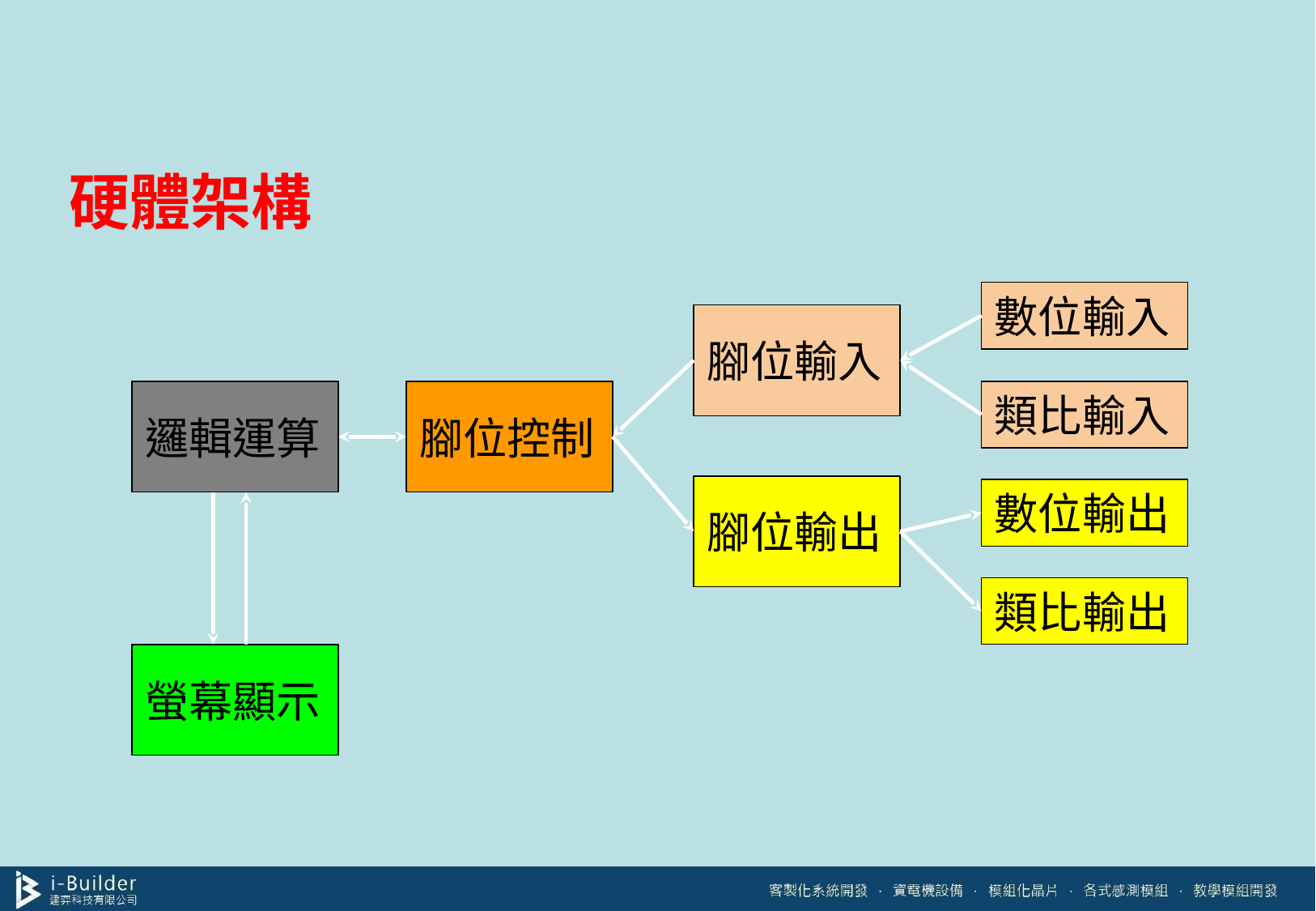

# 硬體架構
數位輸入
腳位輸入
邏輯運算
腳位控制
類比輸入
腳位輸出
數位輸出
類比輸出
螢幕顯示